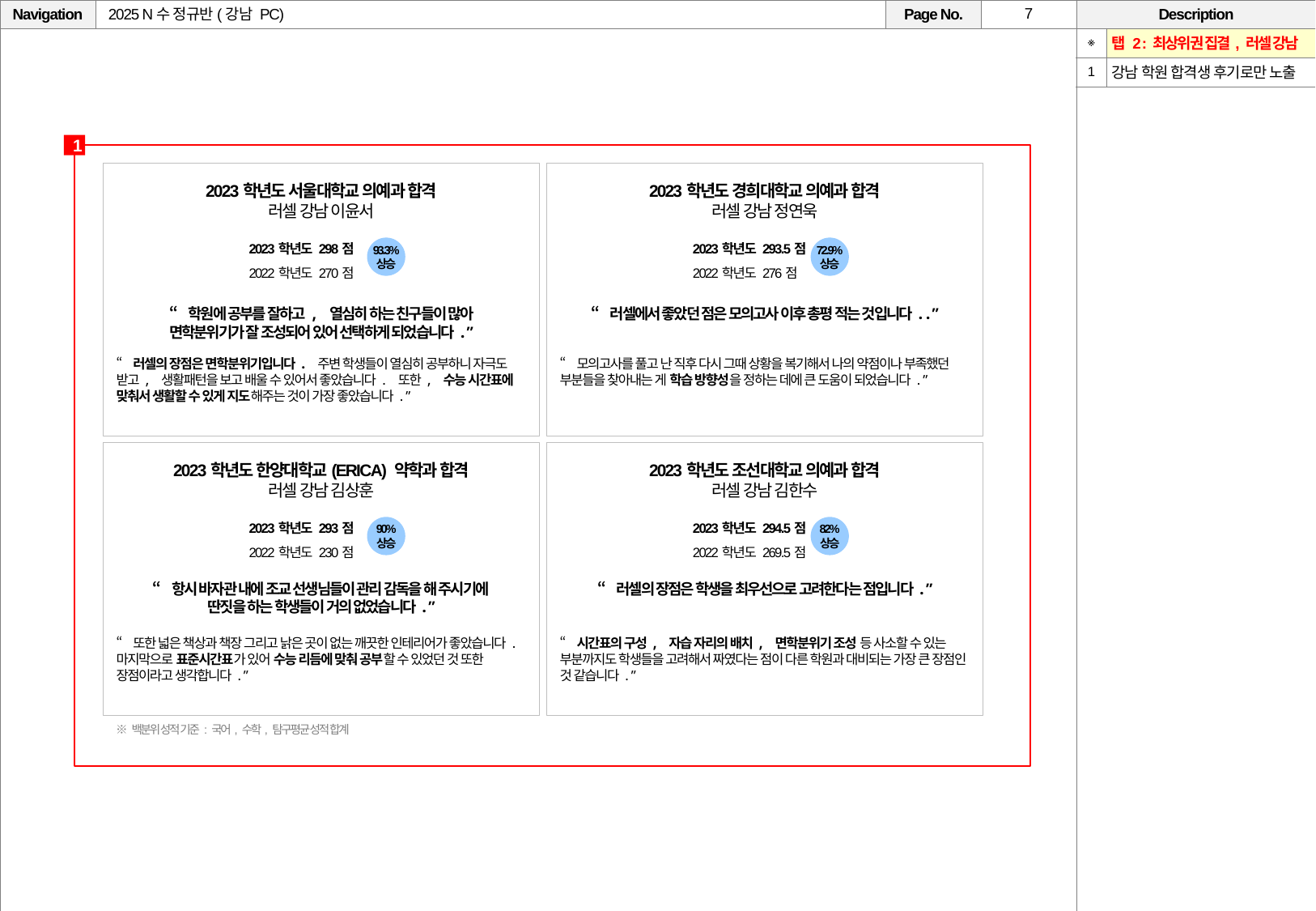

# 2025 N수 정규반(강남 PC)
| ※ | 탭 2 : 최상위권 집결, 러셀 강남 |
| --- | --- |
| 1 | 강남 학원 합격생 후기로만 노출 |
1

2023학년도 서울대학교 의예과 합격
러셀 강남 이윤서
2023학년도 경희대학교 의예과 합격
러셀 강남 정연욱
2023학년도 298점
2022학년도 270점
93.3%
상승
2023학년도 293.5점
2022학년도 276점
72.9%
상승
“학원에 공부를 잘하고, 열심히 하는 친구들이 많아
면학분위기가 잘 조성되어 있어 선택하게 되었습니다.”
“러셀에서 좋았던 점은 모의고사 이후 총평 적는 것입니다..”
“러셀의 장점은 면학분위기입니다. 주변 학생들이 열심히 공부하니 자극도 받고, 생활패턴을 보고 배울 수 있어서 좋았습니다. 또한, 수능 시간표에 맞춰서 생활할 수 있게 지도해주는 것이 가장 좋았습니다.”
“모의고사를 풀고 난 직후 다시 그때 상황을 복기해서 나의 약점이나 부족했던 부분들을 찾아내는 게 학습 방향성을 정하는 데에 큰 도움이 되었습니다.”

2023학년도 한양대학교(ERICA) 약학과 합격
러셀 강남 김상훈
2023학년도 조선대학교 의예과 합격
러셀 강남 김한수
2023학년도 293점
2022학년도 230점
90%
상승
2023학년도 294.5점
2022학년도 269.5점
82%
상승
“항시 바자관 내에 조교 선생님들이 관리 감독을 해 주시기에
딴짓을 하는 학생들이 거의 없었습니다.”
“러셀의 장점은 학생을 최우선으로 고려한다는 점입니다.”
“또한 넓은 책상과 책장 그리고 낡은 곳이 없는 깨끗한 인테리어가 좋았습니다. 마지막으로 표준시간표가 있어 수능 리듬에 맞춰 공부할 수 있었던 것 또한 장점이라고 생각합니다.”
“시간표의 구성, 자습 자리의 배치, 면학분위기 조성 등 사소할 수 있는 부분까지도 학생들을 고려해서 짜였다는 점이 다른 학원과 대비되는 가장 큰 장점인 것 같습니다.”
 ※ 백분위 성적 기준 : 국어, 수학, 탐구평균 성적 합계